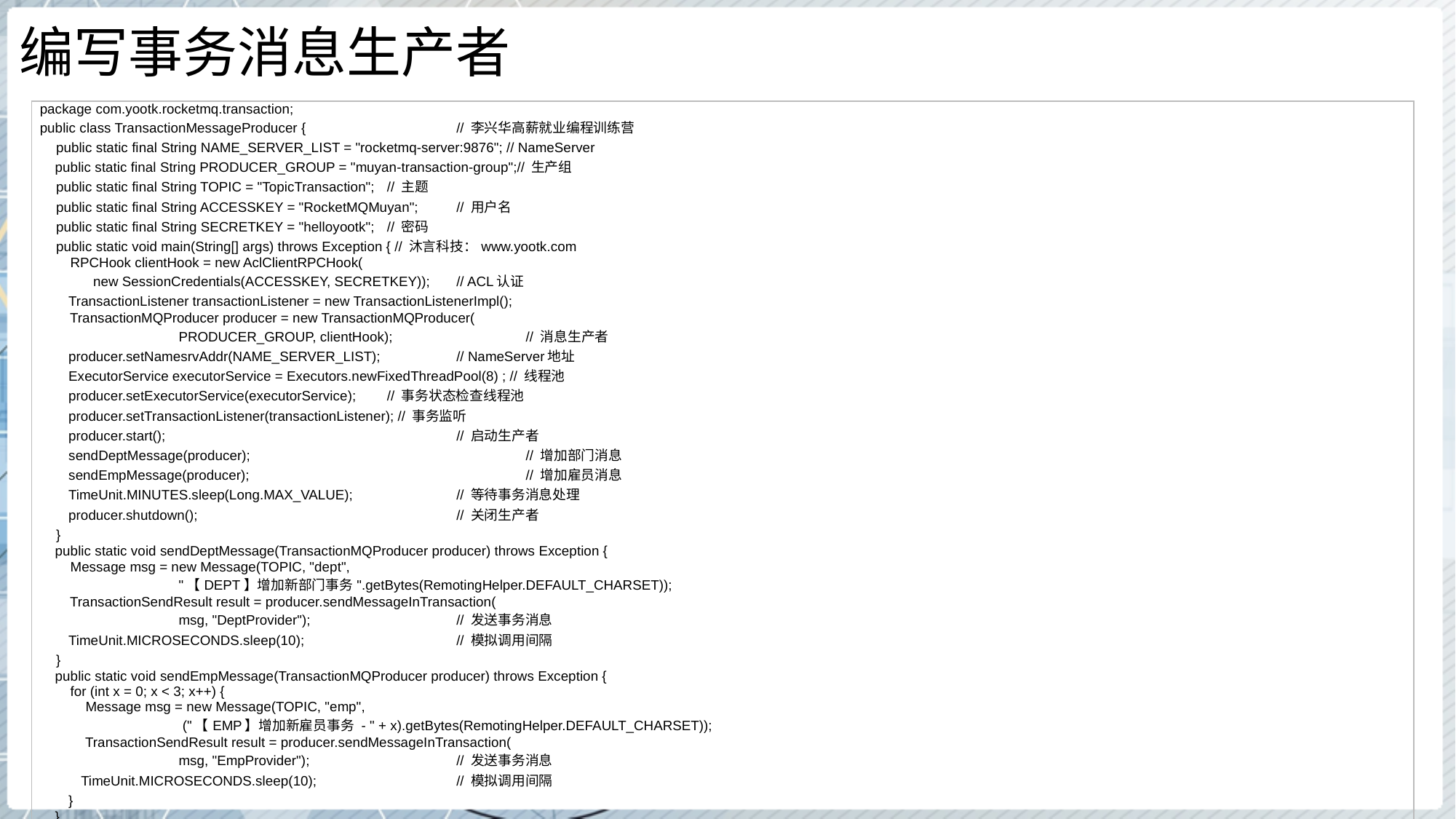

# 编写事务消息生产者
| package com.yootk.rocketmq.transaction; public class TransactionMessageProducer { // 李兴华高薪就业编程训练营 public static final String NAME\_SERVER\_LIST = "rocketmq-server:9876"; // NameServer public static final String PRODUCER\_GROUP = "muyan-transaction-group";// 生产组 public static final String TOPIC = "TopicTransaction"; // 主题 public static final String ACCESSKEY = "RocketMQMuyan"; // 用户名 public static final String SECRETKEY = "helloyootk"; // 密码 public static void main(String[] args) throws Exception { // 沐言科技：www.yootk.com RPCHook clientHook = new AclClientRPCHook( new SessionCredentials(ACCESSKEY, SECRETKEY)); // ACL认证 TransactionListener transactionListener = new TransactionListenerImpl(); TransactionMQProducer producer = new TransactionMQProducer( PRODUCER\_GROUP, clientHook); // 消息生产者 producer.setNamesrvAddr(NAME\_SERVER\_LIST); // NameServer地址 ExecutorService executorService = Executors.newFixedThreadPool(8) ; // 线程池 producer.setExecutorService(executorService); // 事务状态检查线程池 producer.setTransactionListener(transactionListener); // 事务监听 producer.start(); // 启动生产者 sendDeptMessage(producer); // 增加部门消息 sendEmpMessage(producer); // 增加雇员消息 TimeUnit.MINUTES.sleep(Long.MAX\_VALUE); // 等待事务消息处理 producer.shutdown(); // 关闭生产者 } public static void sendDeptMessage(TransactionMQProducer producer) throws Exception { Message msg = new Message(TOPIC, "dept", "【DEPT】增加新部门事务".getBytes(RemotingHelper.DEFAULT\_CHARSET)); TransactionSendResult result = producer.sendMessageInTransaction( msg, "DeptProvider"); // 发送事务消息 TimeUnit.MICROSECONDS.sleep(10); // 模拟调用间隔 } public static void sendEmpMessage(TransactionMQProducer producer) throws Exception { for (int x = 0; x < 3; x++) { Message msg = new Message(TOPIC, "emp", ("【EMP】增加新雇员事务 - " + x).getBytes(RemotingHelper.DEFAULT\_CHARSET)); TransactionSendResult result = producer.sendMessageInTransaction( msg, "EmpProvider"); // 发送事务消息 TimeUnit.MICROSECONDS.sleep(10); // 模拟调用间隔 } } } |
| --- |